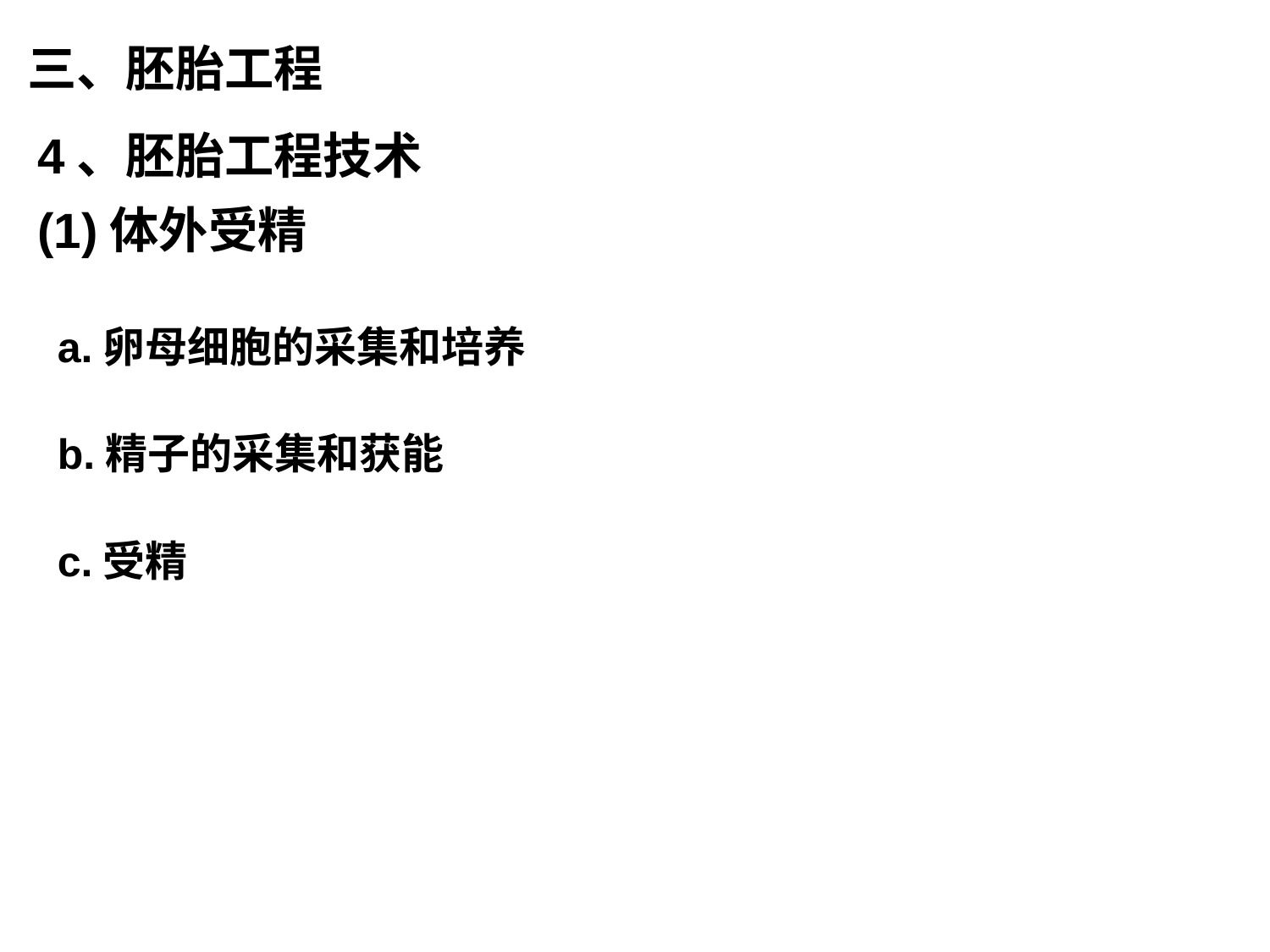

三、胚胎工程
4、胚胎工程技术
(1)体外受精

a.卵母细胞的采集和培养
b.精子的采集和获能
c.受精